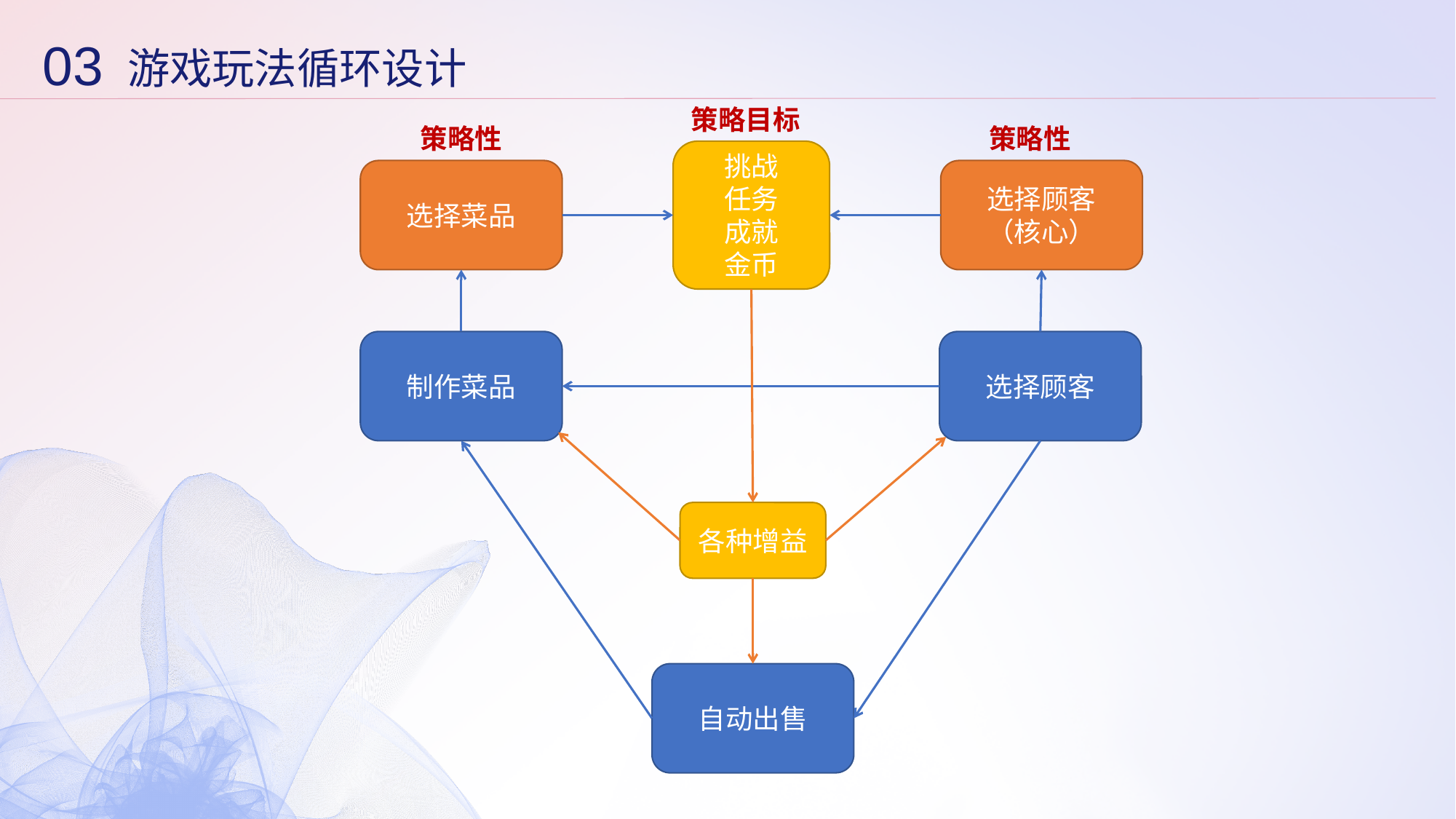

03
游戏玩法循环设计
策略目标
策略性
策略性
挑战
任务
成就
金币
选择菜品
选择顾客
（核心）
制作菜品
选择顾客
各种增益
自动出售